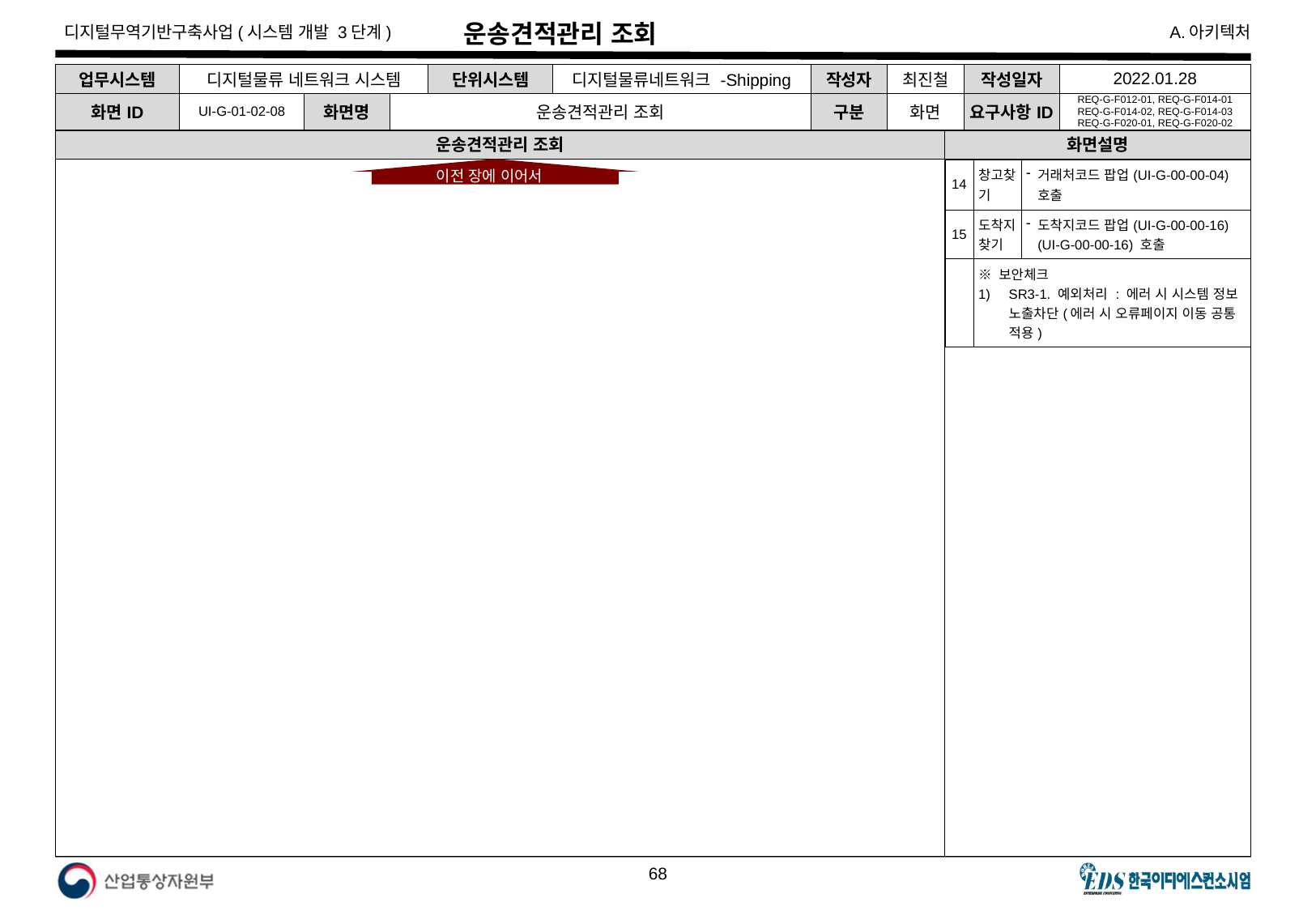

# 운송견적관리 조회
| 업무시스템 | 디지털물류 네트워크 시스템 |  |  | 단위시스템 | 디지털물류네트워크 -Shipping | 작성자 | 최진철 | 작성일자 | 2022.01.28 |
| --- | --- | --- | --- | --- | --- | --- | --- | --- | --- |
| 화면ID | UI-G-01-02-08 | 화면명 | 운송견적관리 조회 |  |  | 구분 | 화면 | 요구사항ID | REQ-G-F012-01, REQ-G-F014-01 REQ-G-F014-02, REQ-G-F014-03 REQ-G-F020-01, REQ-G-F020-02 |
운송견적관리 조회
화면설명

이전 장에 이어서
| 14 | 창고찾기 | 거래처코드 팝업(UI-G-00-00-04) 호출 |
| --- | --- | --- |
| 15 | 도착지찾기 | 도착지코드 팝업(UI-G-00-00-16)(UI-G-00-00-16) 호출 |
|  | ※ 보안체크 SR3-1. 예외처리 : 에러 시 시스템 정보 노출차단(에러 시 오류페이지 이동 공통 적용) |  |